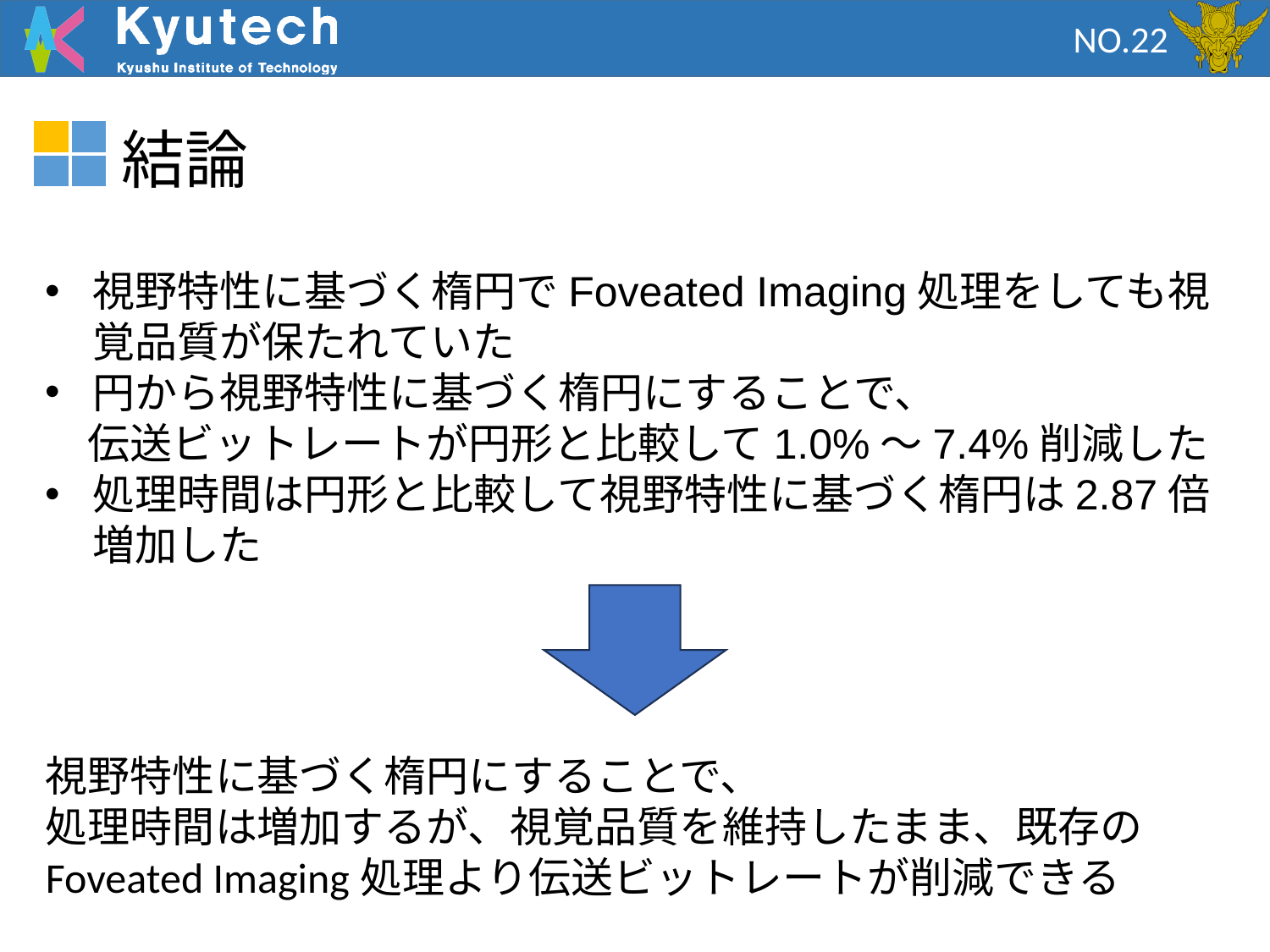

NO.22
結論

視野特性に基づく楕円でFoveated Imaging処理をしても視覚品質が保たれていた
円から視野特性に基づく楕円にすることで、
　伝送ビットレートが円形と比較して1.0%～7.4%削減した
処理時間は円形と比較して視野特性に基づく楕円は2.87倍増加した

視野特性に基づく楕円にすることで、
処理時間は増加するが、視覚品質を維持したまま、既存のFoveated Imaging処理より伝送ビットレートが削減できる